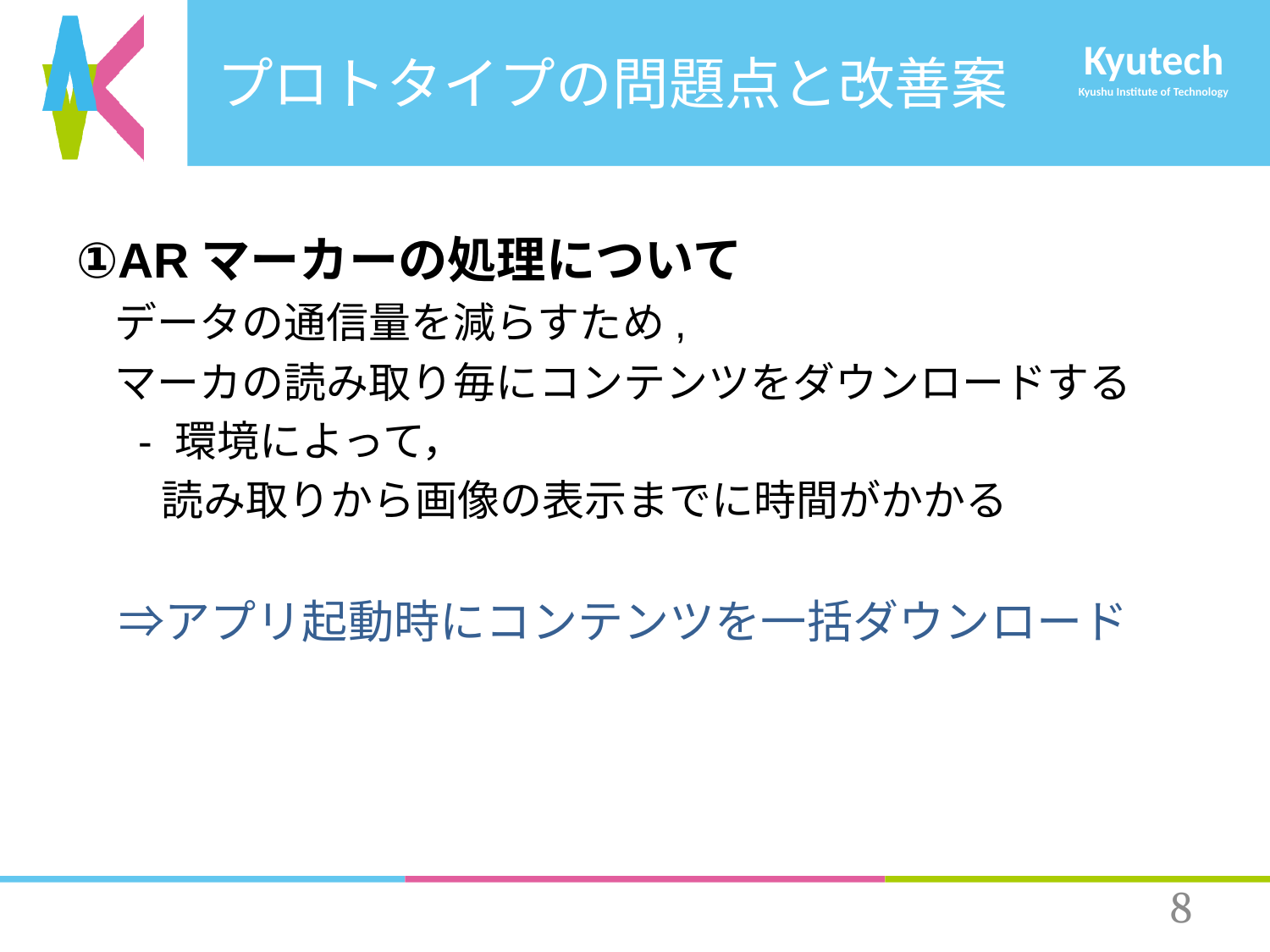

# プロトタイプの問題点と改善案
①ARマーカーの処理について
   データの通信量を減らすため,
   マーカの読み取り毎にコンテンツをダウンロードする
　 - 環境によって，
　　読み取りから画像の表示までに時間がかかる

　⇒アプリ起動時にコンテンツを一括ダウンロード

8